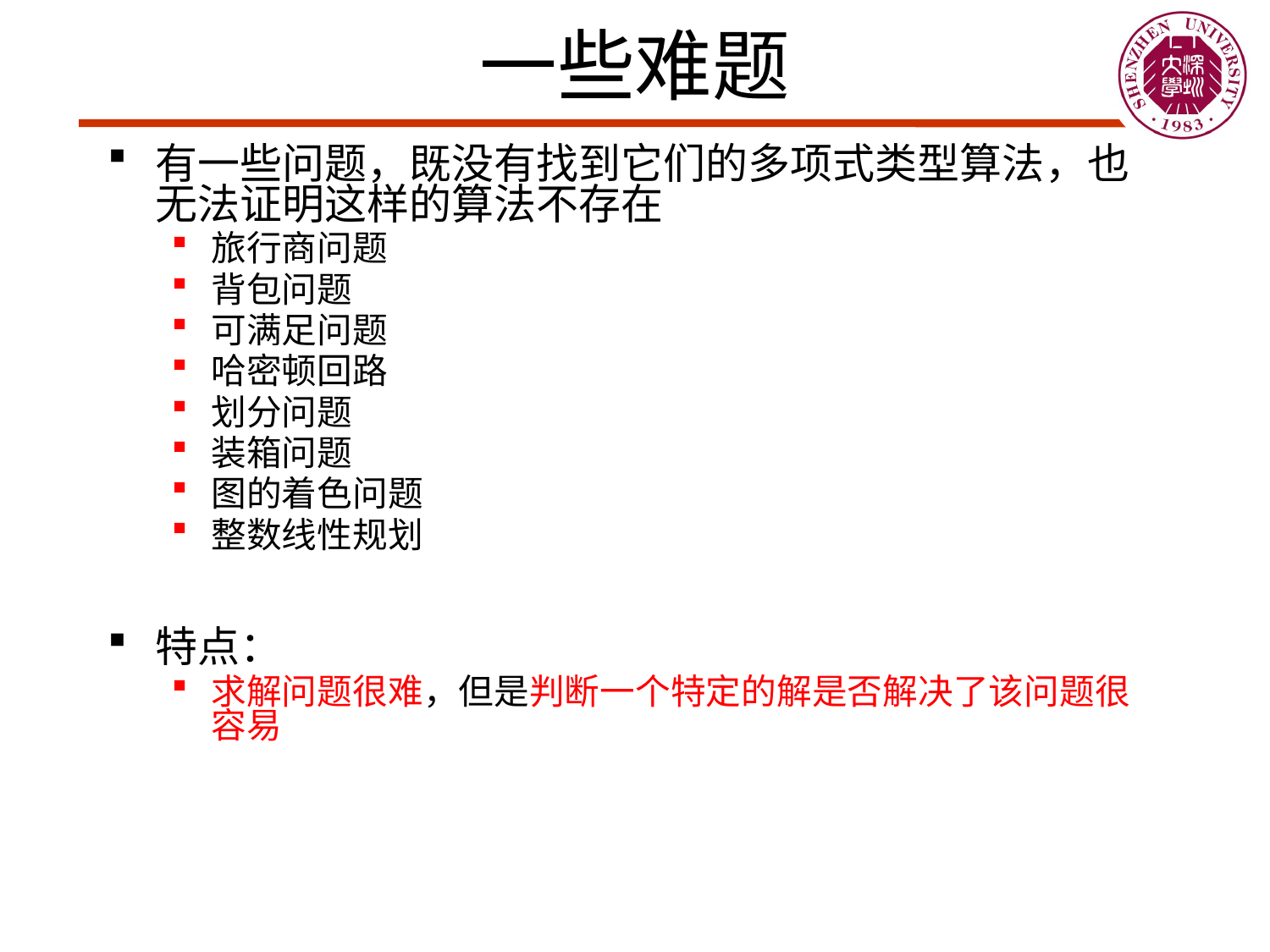

# 一些难题
有一些问题，既没有找到它们的多项式类型算法，也无法证明这样的算法不存在
旅行商问题
背包问题
可满足问题
哈密顿回路
划分问题
装箱问题
图的着色问题
整数线性规划

特点：
求解问题很难，但是判断一个特定的解是否解决了该问题很容易